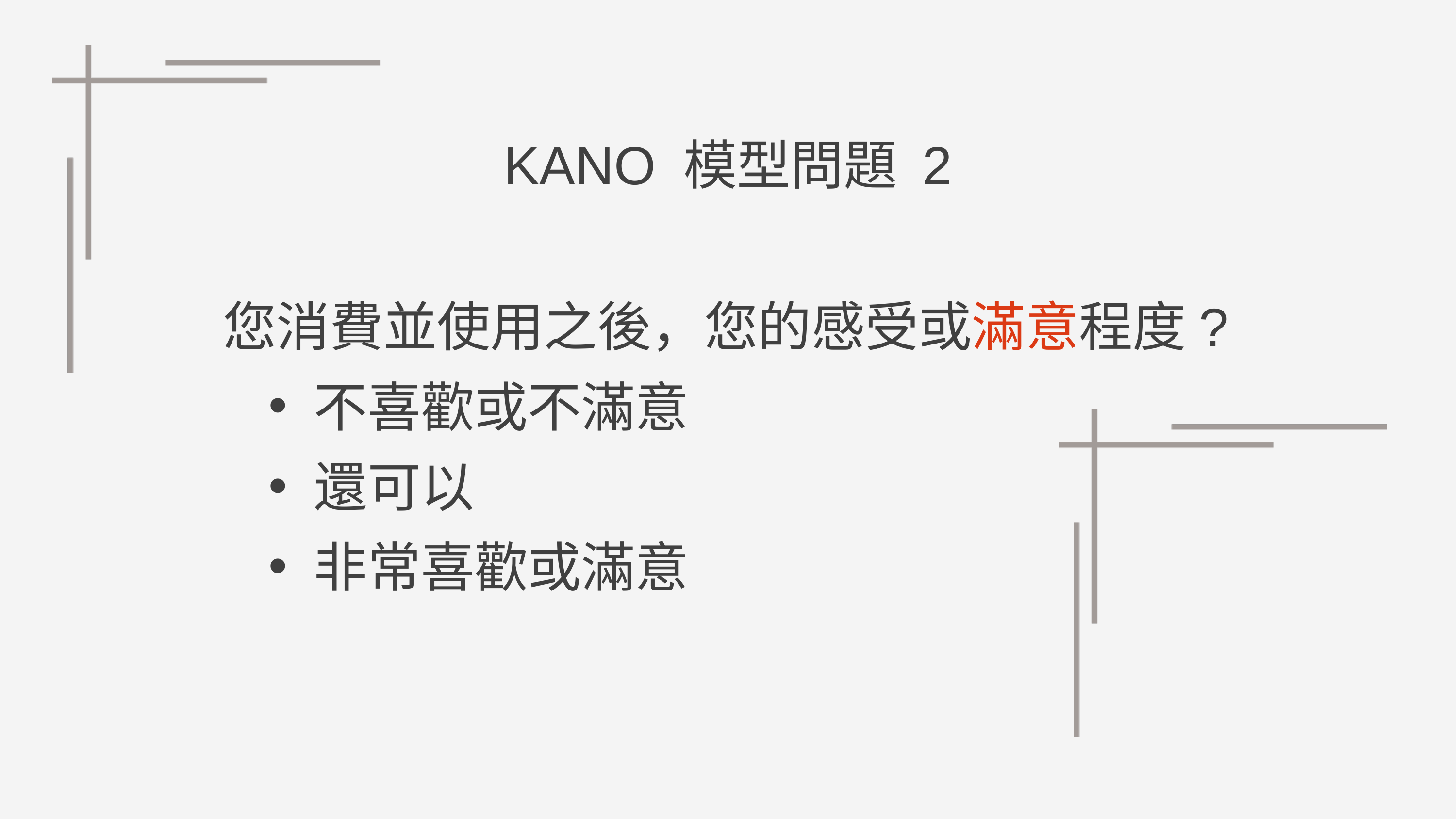

KANO 模型問題 2
您消費並使用之後，您的感受或滿意程度?
不喜歡或不滿意
還可以
非常喜歡或滿意